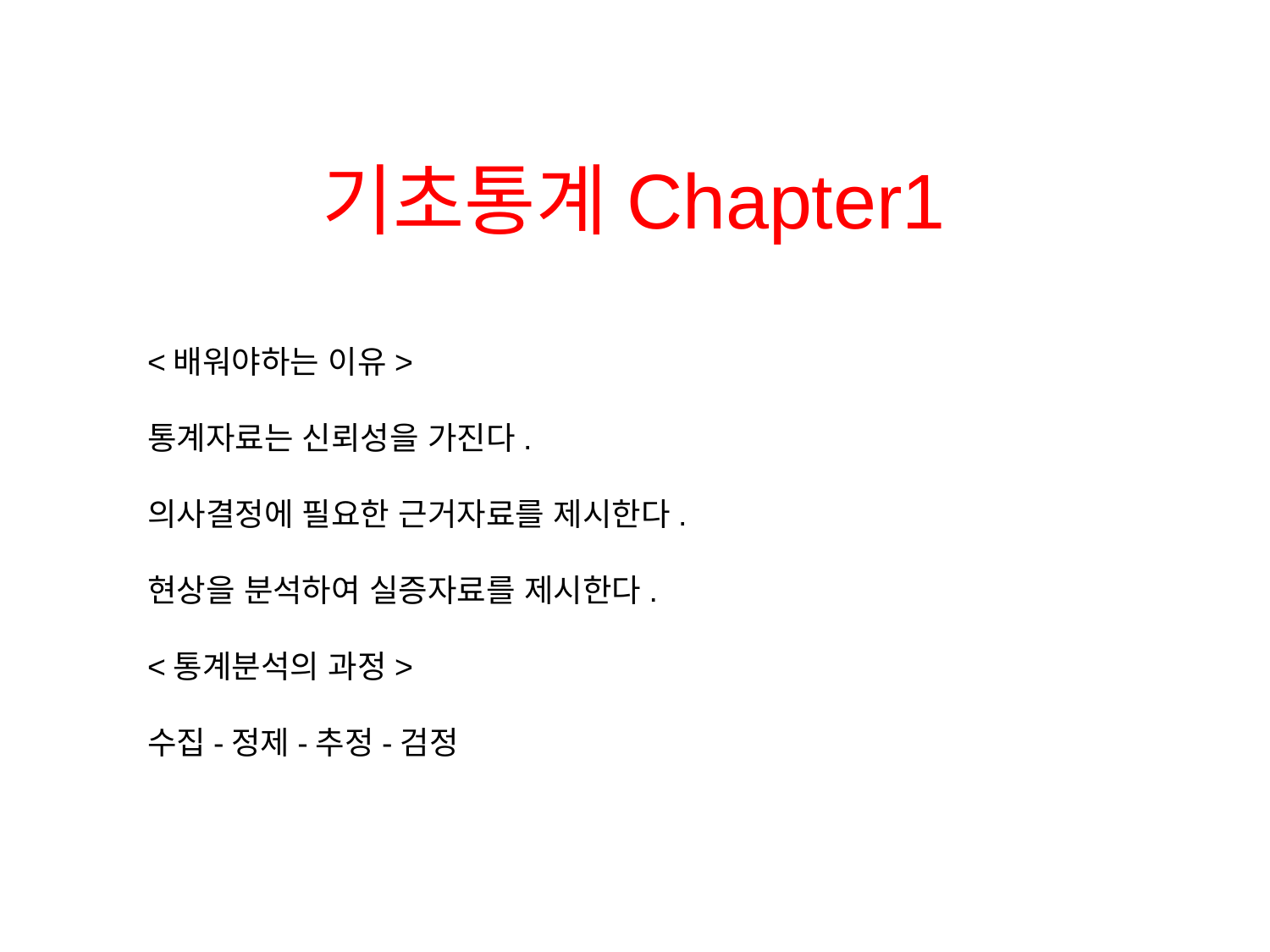

# 기초통계Chapter1
<배워야하는 이유>
통계자료는 신뢰성을 가진다.
의사결정에 필요한 근거자료를 제시한다.
현상을 분석하여 실증자료를 제시한다.
<통계분석의 과정>
수집-정제-추정-검정